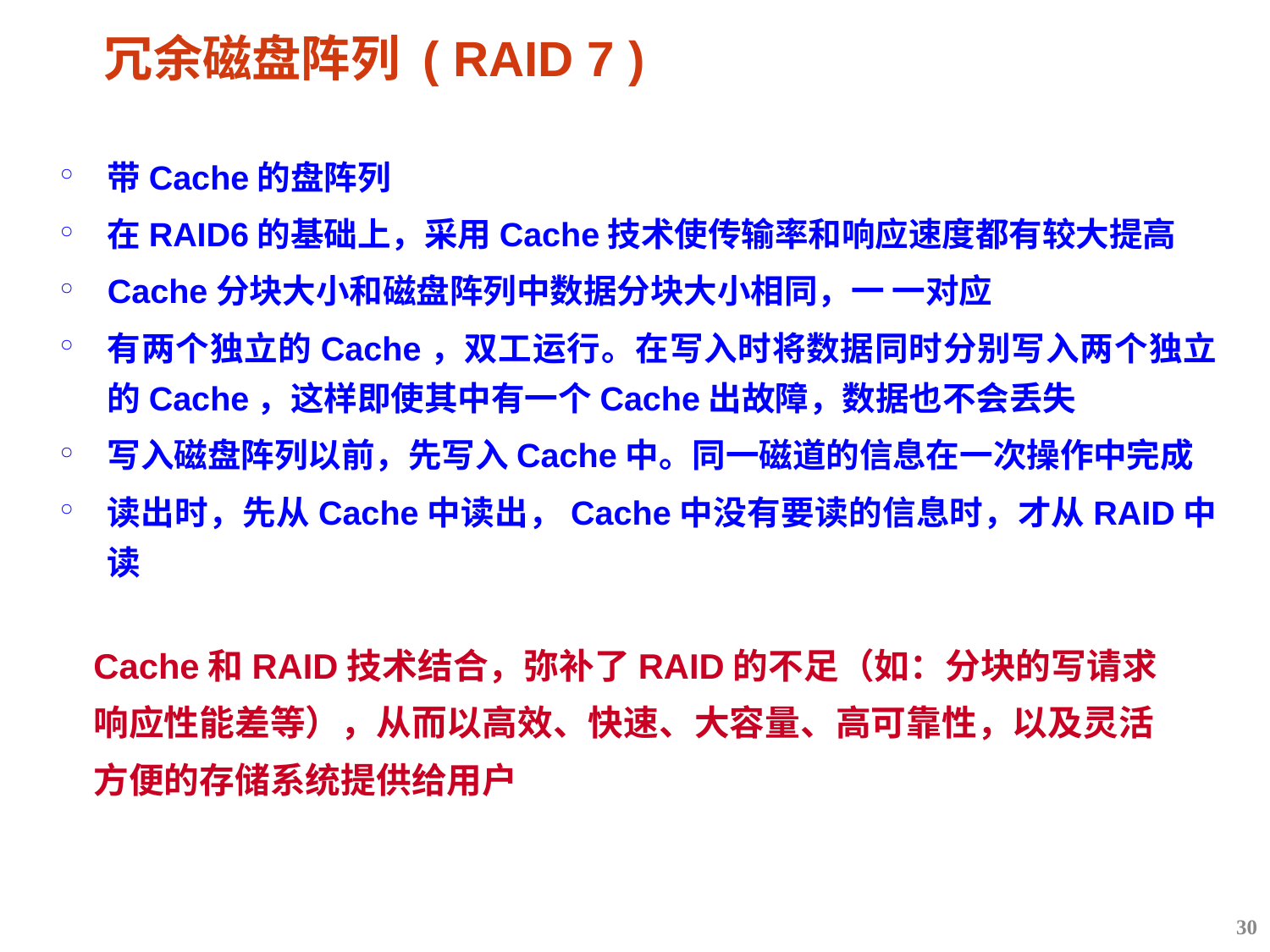

# 冗余磁盘阵列 ( RAID 7 )

带Cache的盘阵列
在RAID6的基础上，采用Cache技术使传输率和响应速度都有较大提高
Cache分块大小和磁盘阵列中数据分块大小相同，一 一对应
有两个独立的Cache，双工运行。在写入时将数据同时分别写入两个独立的Cache，这样即使其中有一个Cache出故障，数据也不会丢失
写入磁盘阵列以前，先写入Cache中。同一磁道的信息在一次操作中完成
读出时，先从Cache中读出，Cache中没有要读的信息时，才从RAID中读
Cache和RAID技术结合，弥补了RAID的不足（如：分块的写请求响应性能差等），从而以高效、快速、大容量、高可靠性，以及灵活方便的存储系统提供给用户
30